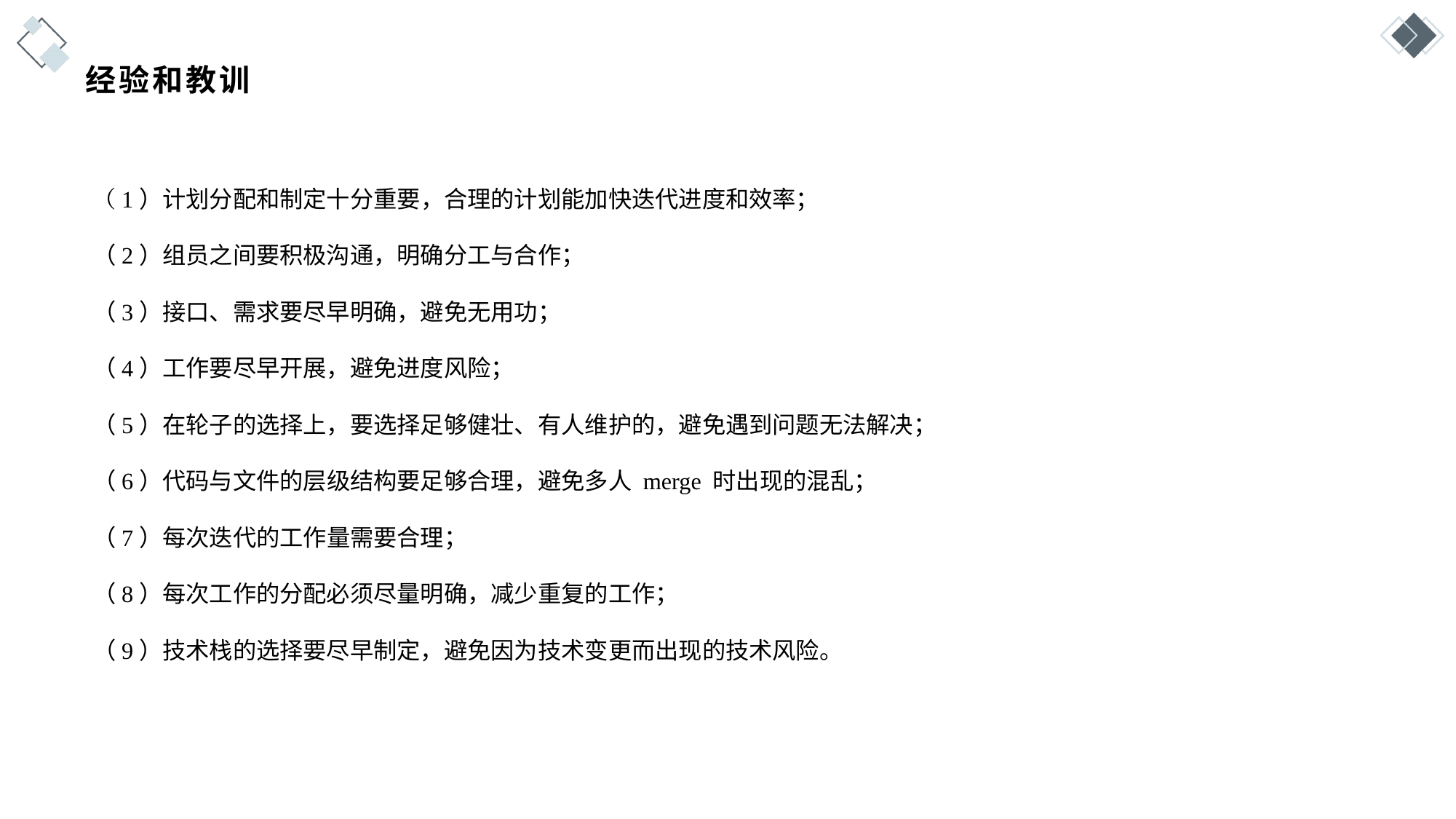

# 经验和教训
（1）计划分配和制定十分重要，合理的计划能加快迭代进度和效率；
（2）组员之间要积极沟通，明确分工与合作；
（3）接口、需求要尽早明确，避免无用功；
（4）工作要尽早开展，避免进度风险；
（5）在轮子的选择上，要选择足够健壮、有人维护的，避免遇到问题无法解决；
（6）代码与文件的层级结构要足够合理，避免多人 merge 时出现的混乱；
（7）每次迭代的工作量需要合理；
（8）每次工作的分配必须尽量明确，减少重复的工作；
（9）技术栈的选择要尽早制定，避免因为技术变更而出现的技术风险。